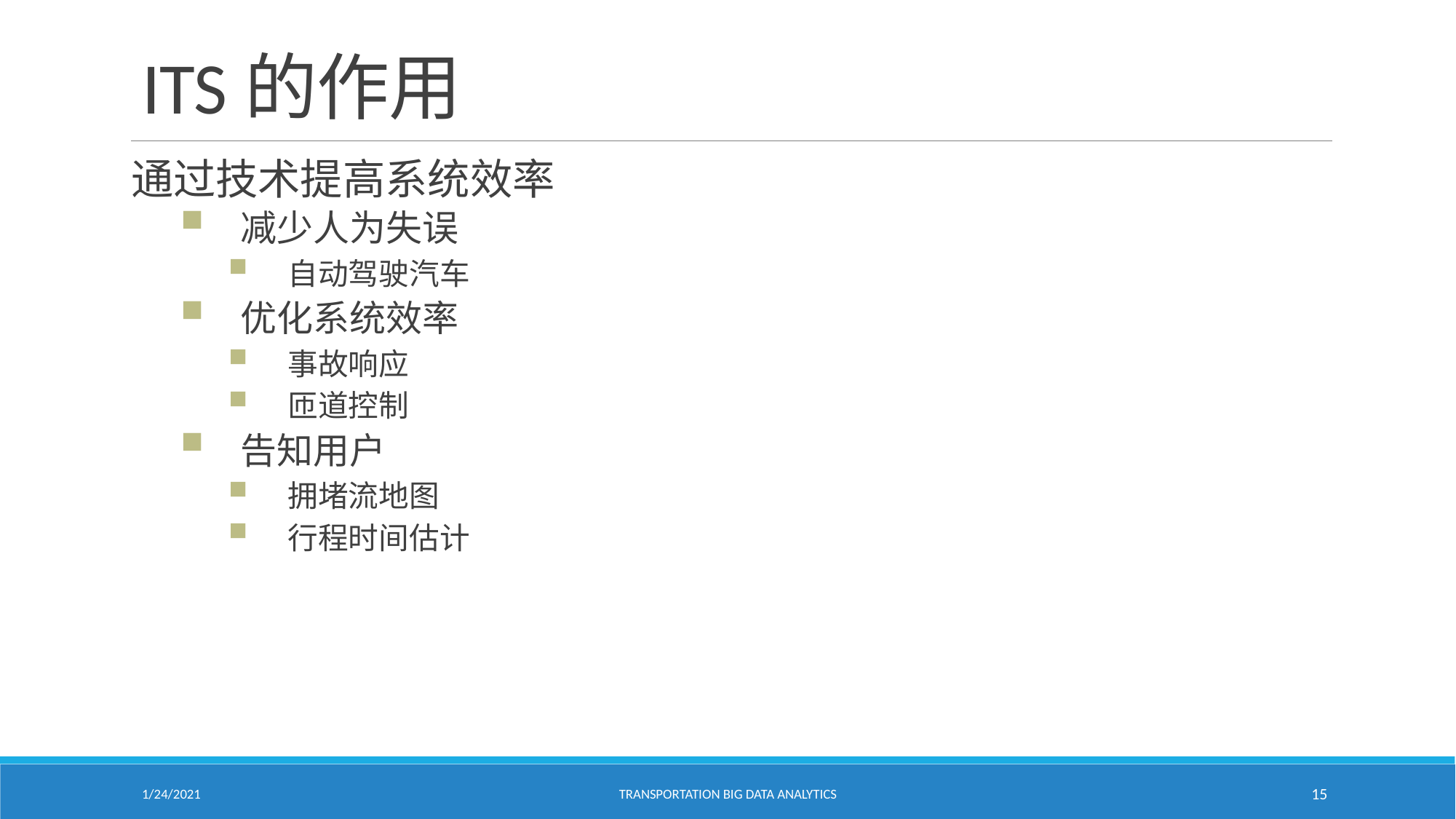

# ITS的作用
通过技术提高系统效率
减少人为失误
自动驾驶汽车
优化系统效率
事故响应
匝道控制
告知用户
拥堵流地图
行程时间估计

1/24/2021
Transportation Big Data Analytics
15